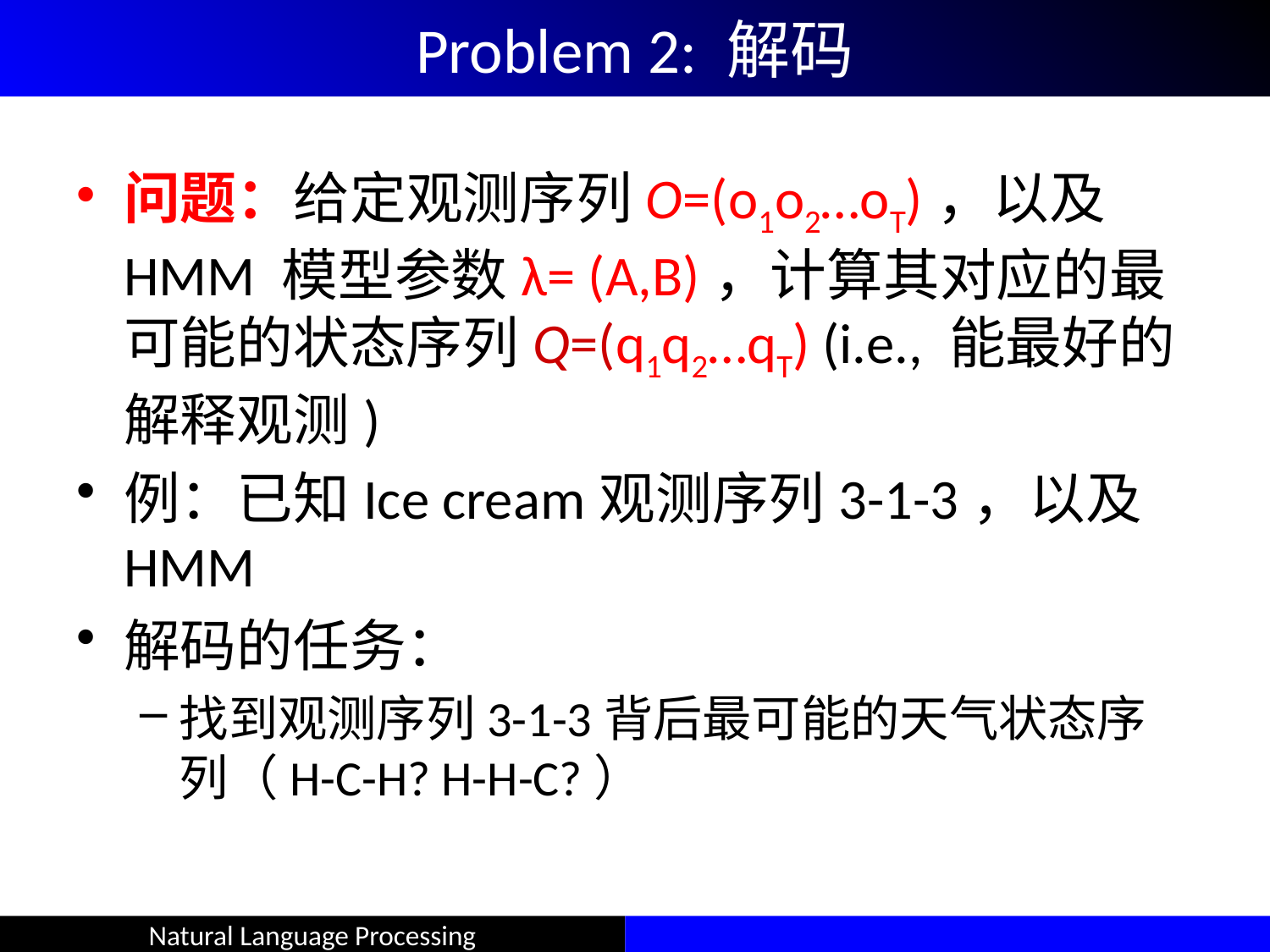

# Problem 2: 解码
问题：给定观测序列O=(o1o2…oT)，以及HMM 模型参数λ= (A,B)，计算其对应的最可能的状态序列Q=(q1q2…qT) (i.e., 能最好的解释观测)
例：已知Ice cream观测序列3-1-3，以及HMM
解码的任务：
找到观测序列3-1-3背后最可能的天气状态序列（H-C-H? H-H-C?）